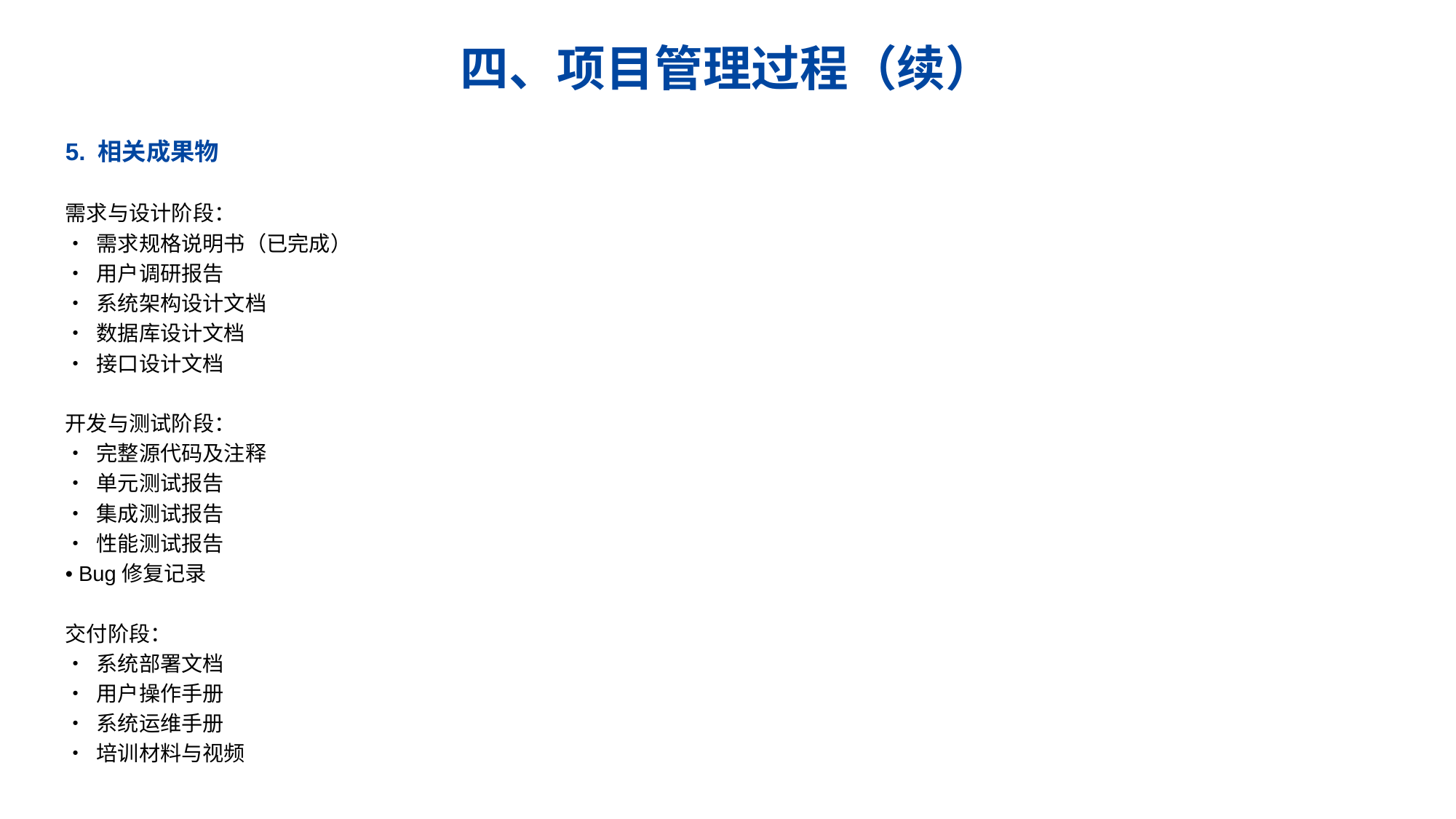

四、项目管理过程（续）
5. 相关成果物

需求与设计阶段：
• 需求规格说明书（已完成）
• 用户调研报告
• 系统架构设计文档
• 数据库设计文档
• 接口设计文档

开发与测试阶段：
• 完整源代码及注释
• 单元测试报告
• 集成测试报告
• 性能测试报告
• Bug修复记录

交付阶段：
• 系统部署文档
• 用户操作手册
• 系统运维手册
• 培训材料与视频